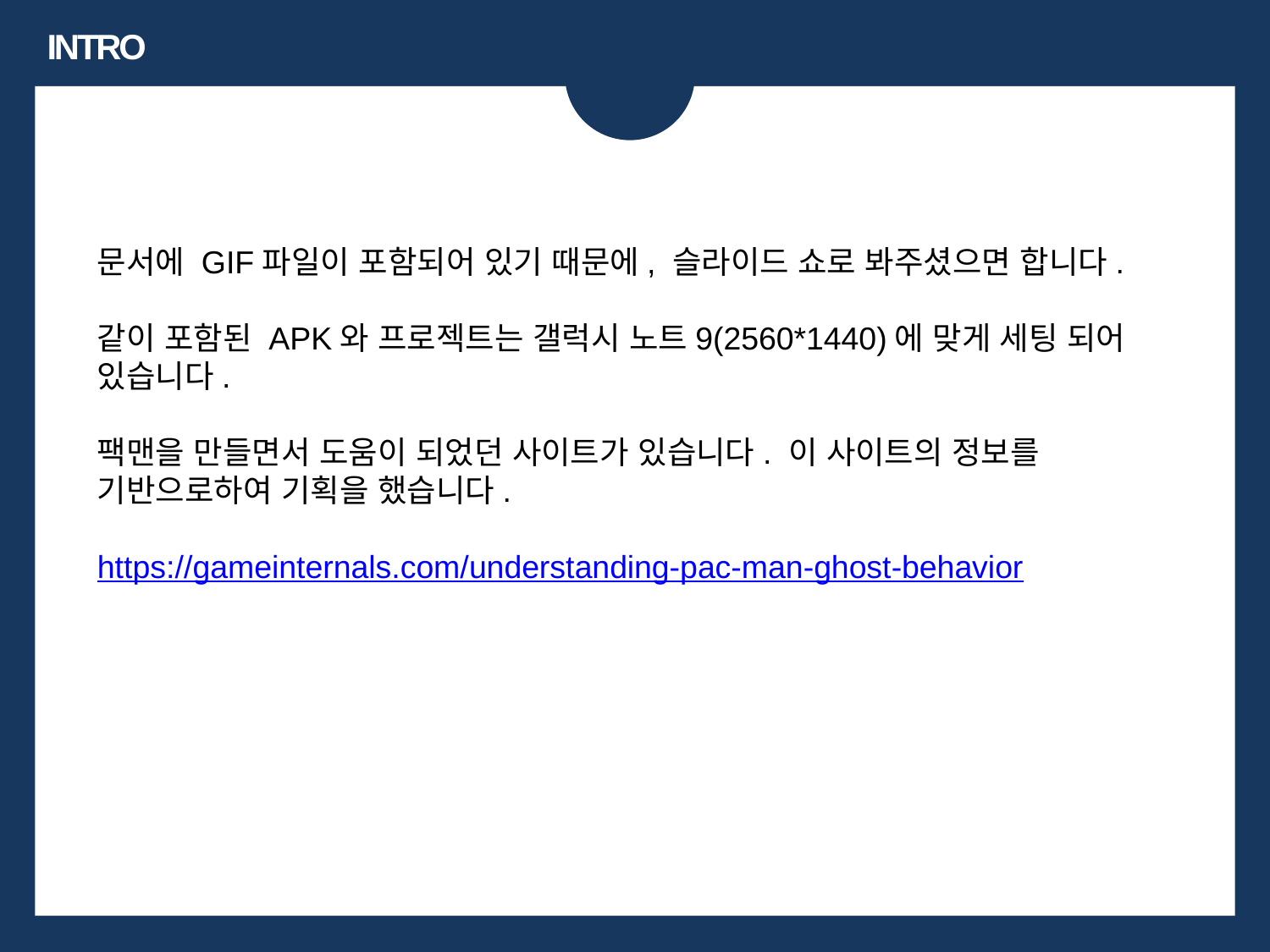

INTRO

문서에 GIF파일이 포함되어 있기 때문에, 슬라이드 쇼로 봐주셨으면 합니다.
같이 포함된 APK와 프로젝트는 갤럭시 노트9(2560*1440)에 맞게 세팅 되어 있습니다.

팩맨을 만들면서 도움이 되었던 사이트가 있습니다. 이 사이트의 정보를 기반으로하여 기획을 했습니다.

https://gameinternals.com/understanding-pac-man-ghost-behavior